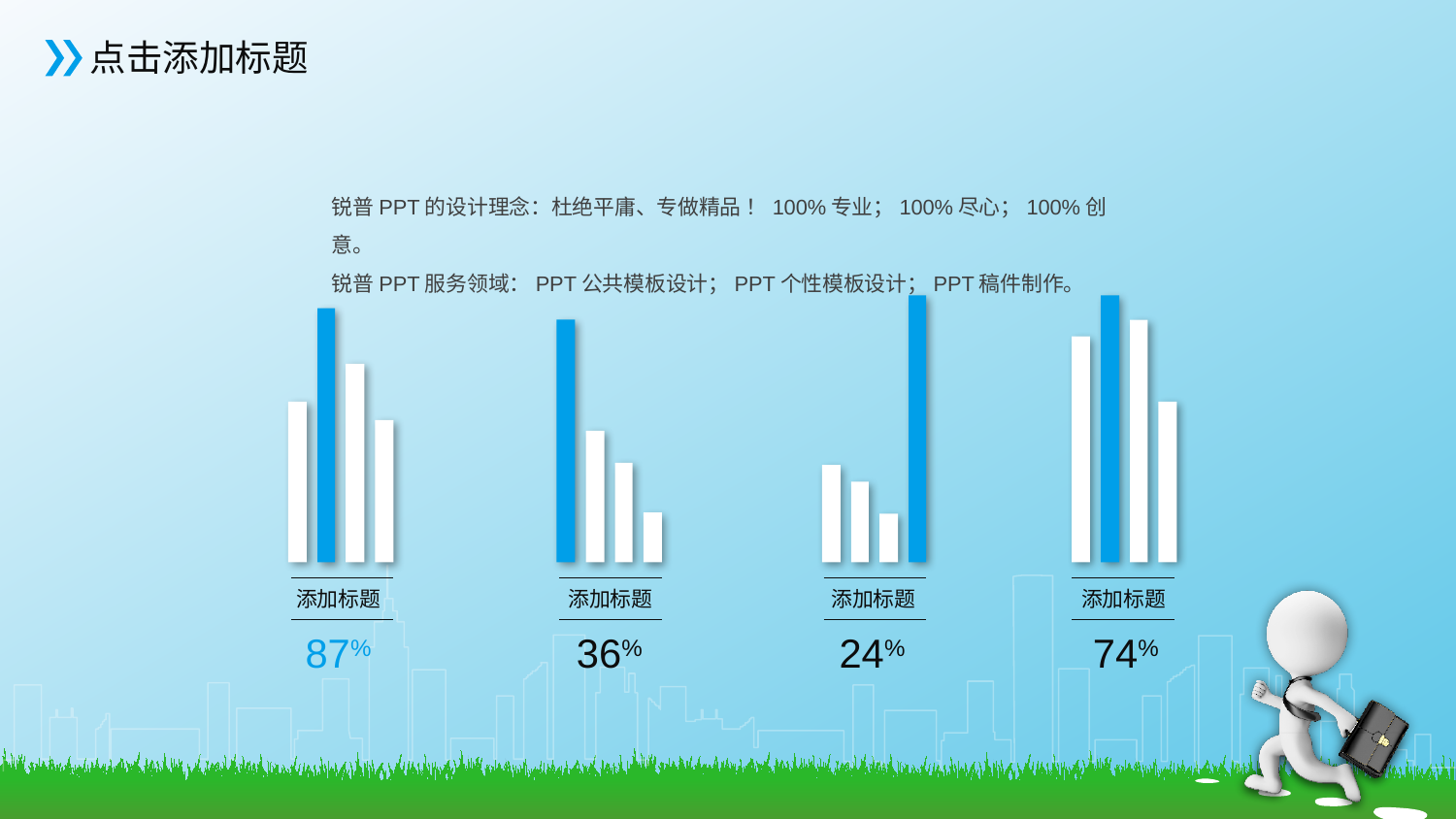

锐普PPT的设计理念：杜绝平庸、专做精品 ！100%专业；100%尽心；100%创意。
锐普PPT服务领域：PPT公共模板设计；PPT个性模板设计；PPT稿件制作。

添加标题
添加标题
添加标题
添加标题
87%
36%
24%
74%